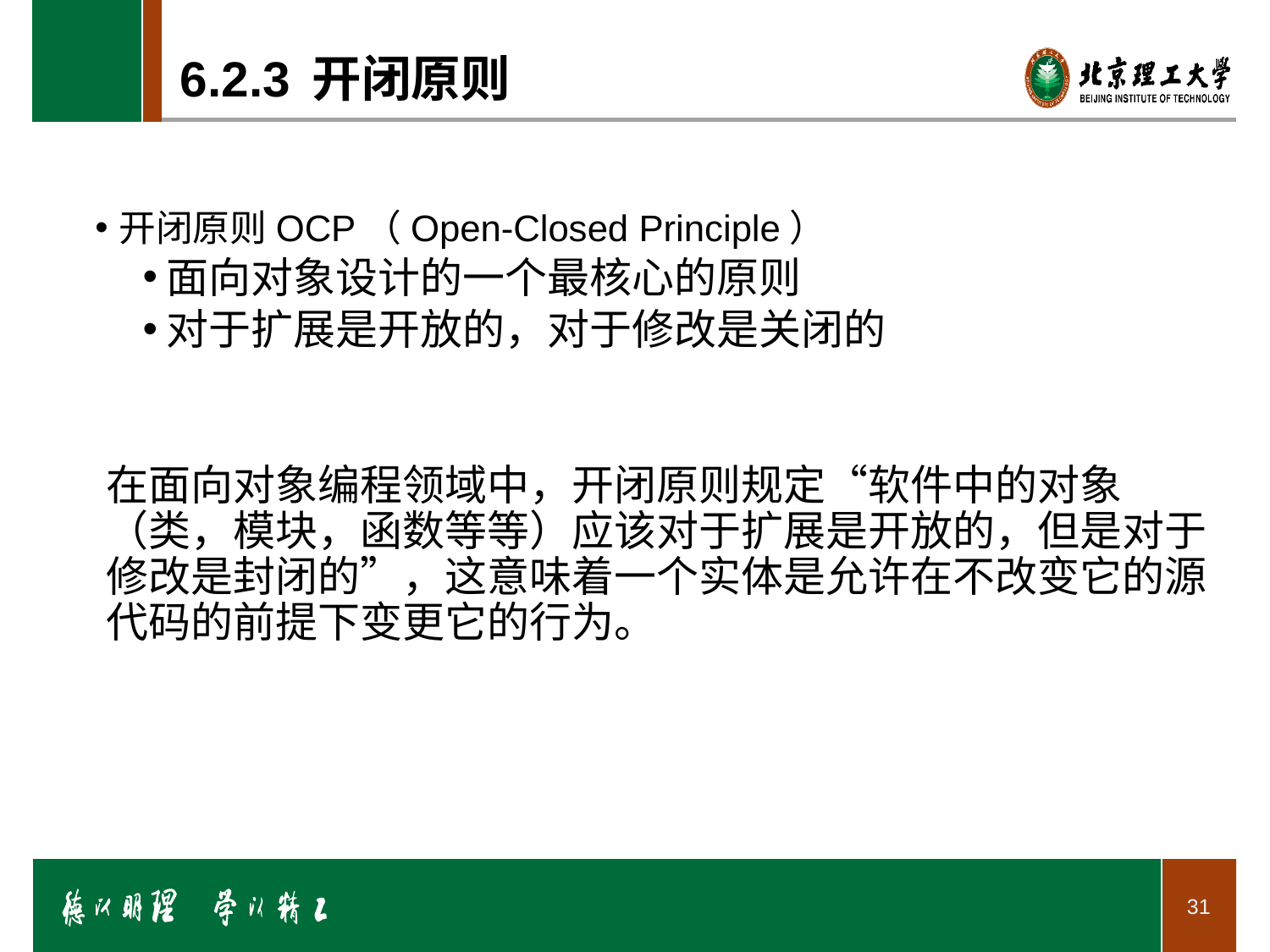

# 6.2.3 开闭原则
开闭原则OCP（Open-Closed Principle）
面向对象设计的一个最核心的原则
对于扩展是开放的，对于修改是关闭的
在面向对象编程领域中，开闭原则规定“软件中的对象（类，模块，函数等等）应该对于扩展是开放的，但是对于修改是封闭的”，这意味着一个实体是允许在不改变它的源代码的前提下变更它的行为。